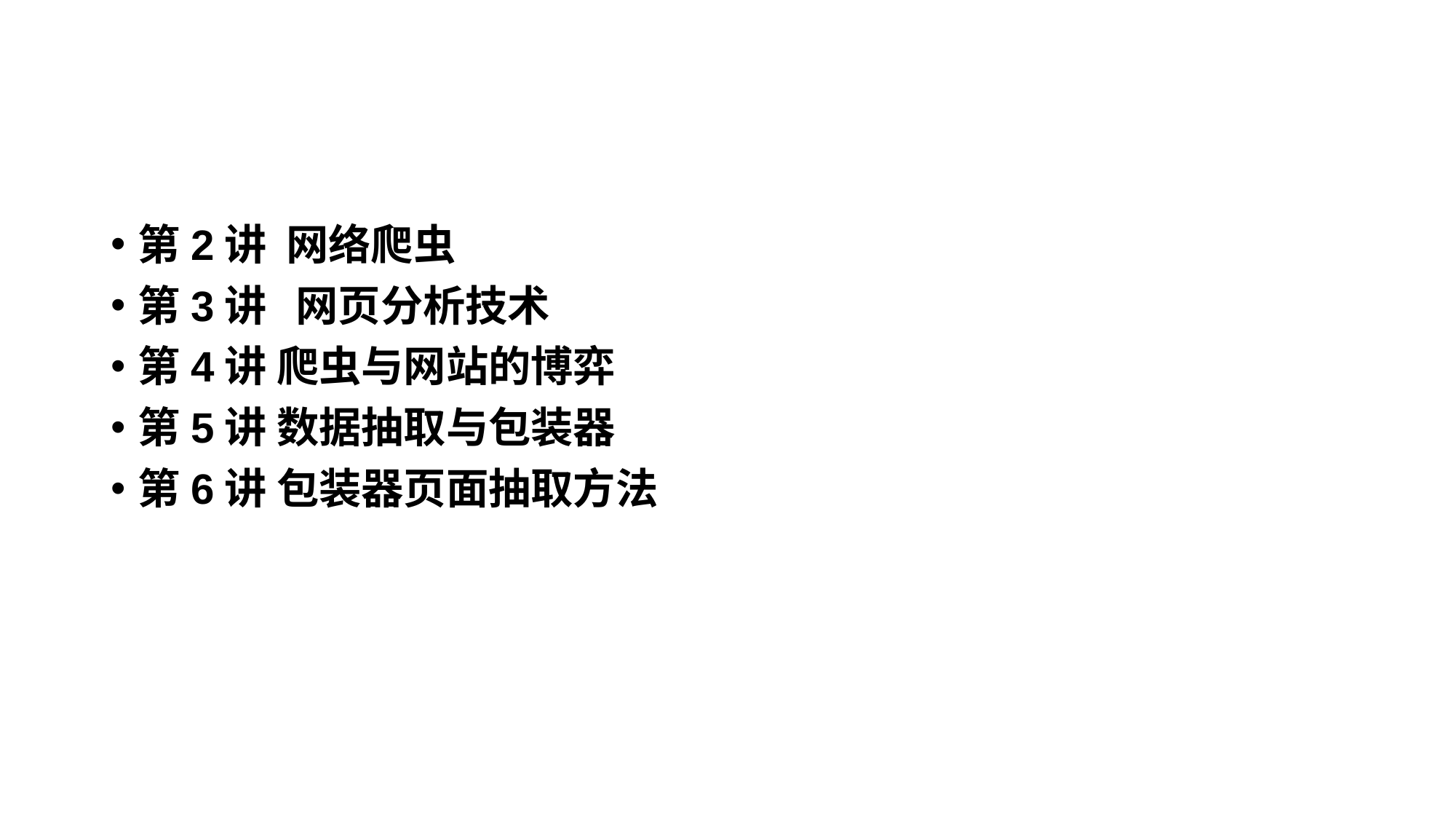

#
第2讲  网络爬虫
第3讲   网页分析技术
第4讲 爬虫与网站的博弈
第5讲 数据抽取与包装器
第6讲 包装器页面抽取方法